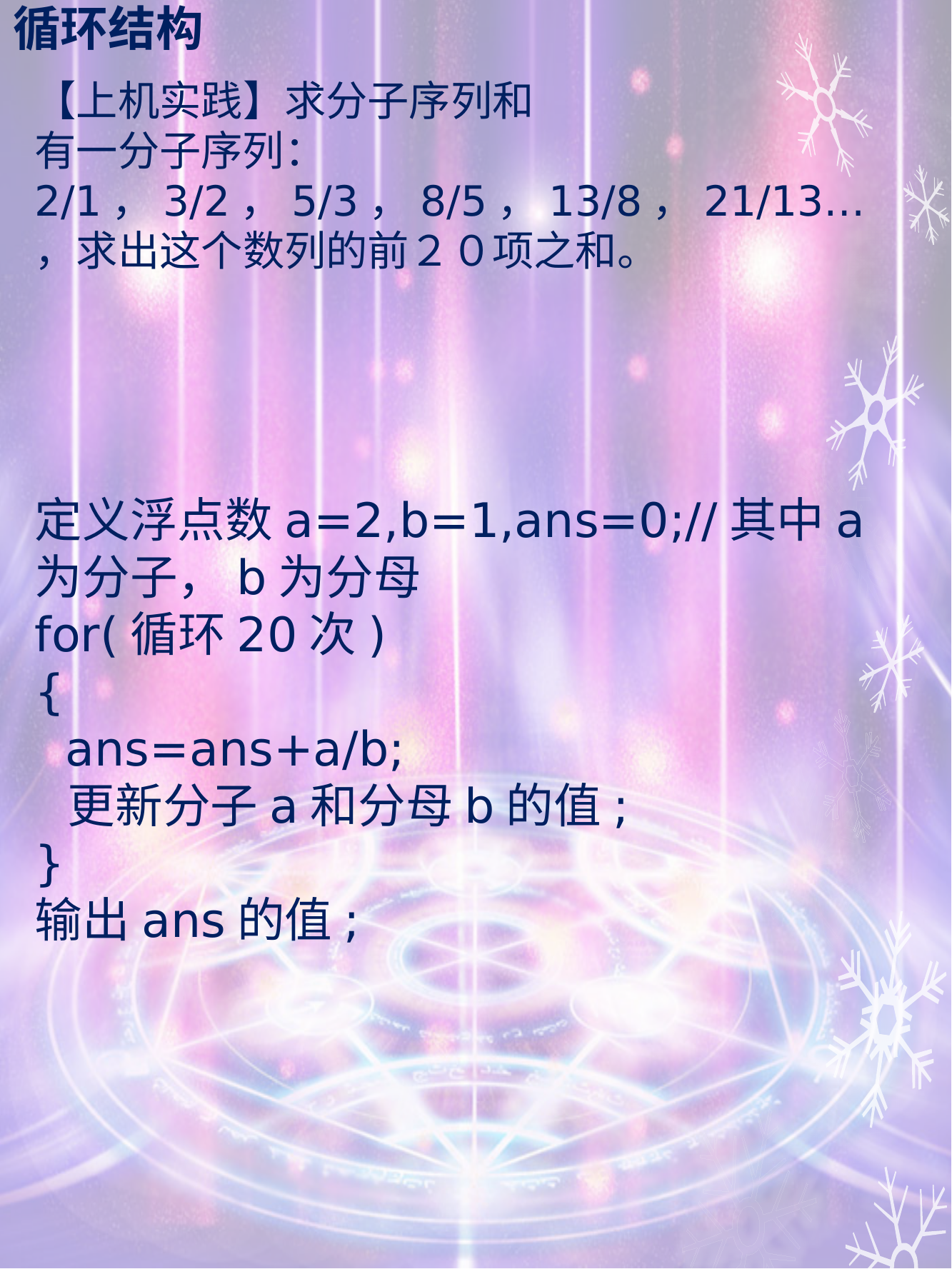

# 循环结构
【上机实践】求分子序列和
有一分子序列：2/1，3/2，5/3，8/5，13/8，21/13…，求出这个数列的前２０项之和。

定义浮点数a=2,b=1,ans=0;//其中a为分子，b为分母
for(循环20次)
{
  ans=ans+a/b;
  更新分子a和分母b的值;
}
输出ans的值;